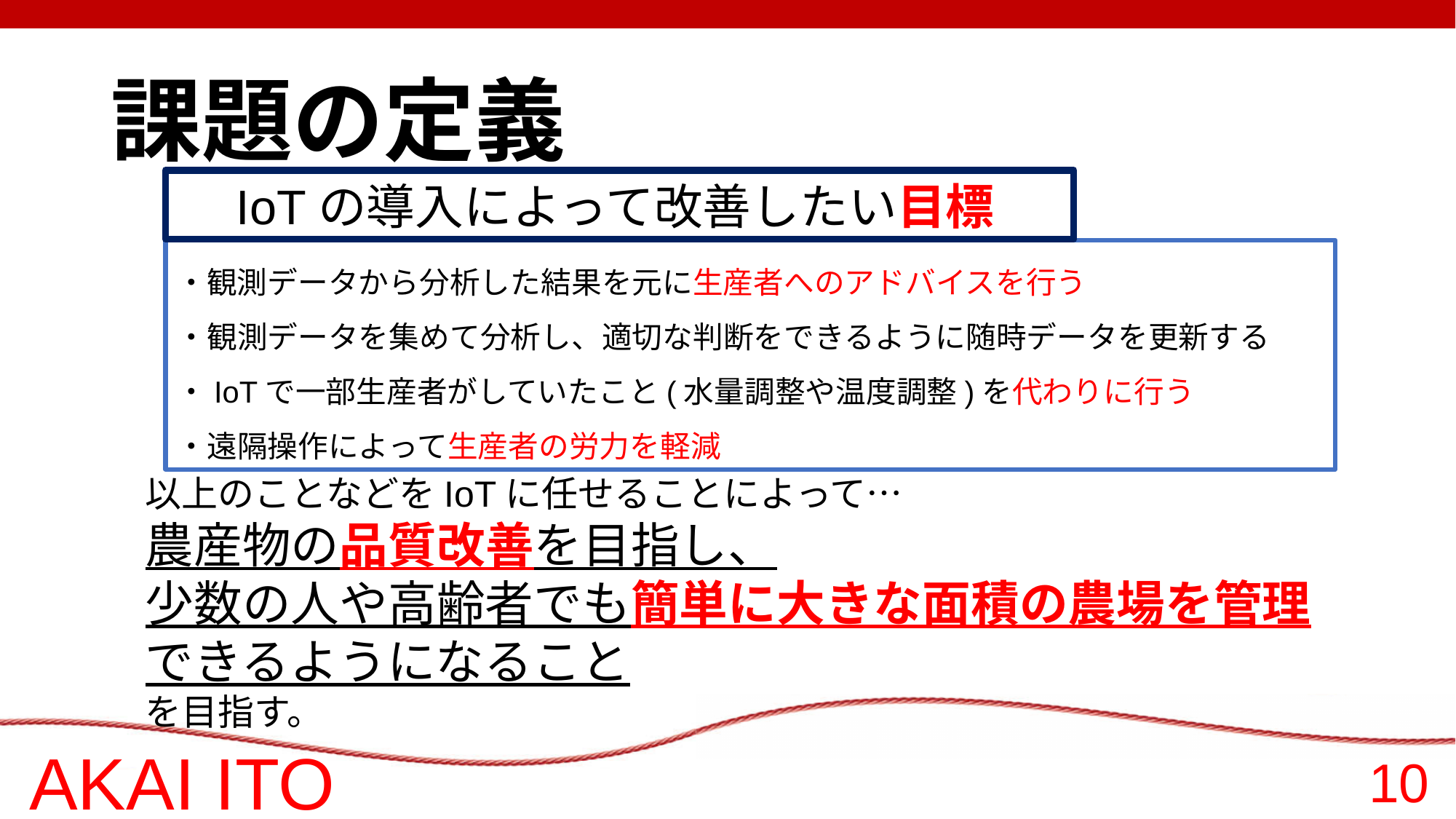

# 課題の定義

　IoTの導入によって改善したい目標
・観測データから分析した結果を元に生産者へのアドバイスを行う
・観測データを集めて分析し、適切な判断をできるように随時データを更新する
・IoTで一部生産者がしていたこと(水量調整や温度調整)を代わりに行う
・遠隔操作によって生産者の労力を軽減
以上のことなどをIoTに任せることによって…
農産物の品質改善を目指し、
少数の人や高齢者でも簡単に大きな面積の農場を管理
できるようになること
を目指す。
AKAI ITO
10